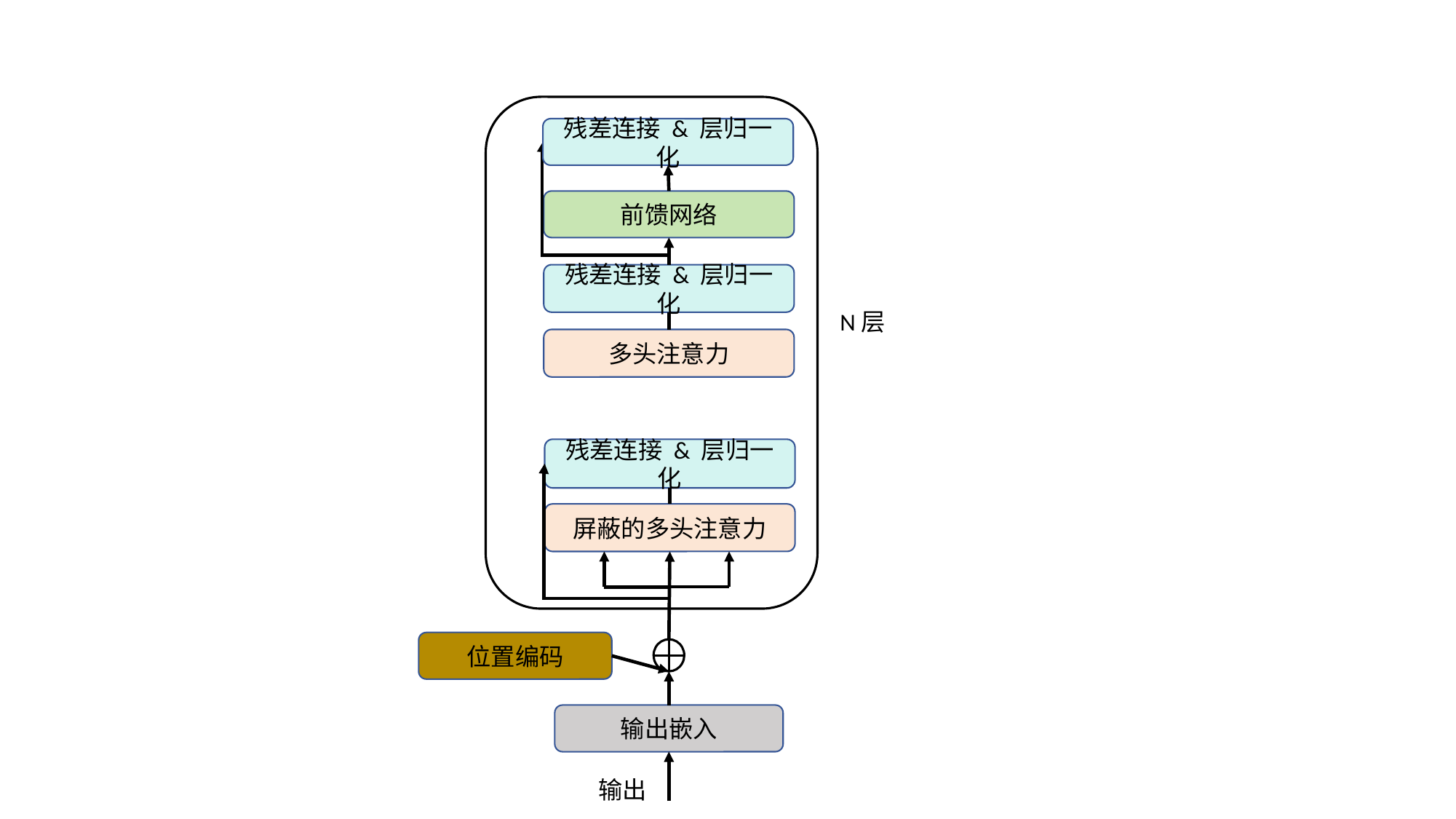

残差连接 & 层归一化
前馈网络
残差连接 & 层归一化
N层
多头注意力
残差连接 & 层归一化
屏蔽的多头注意力
位置编码

输出嵌入
输出